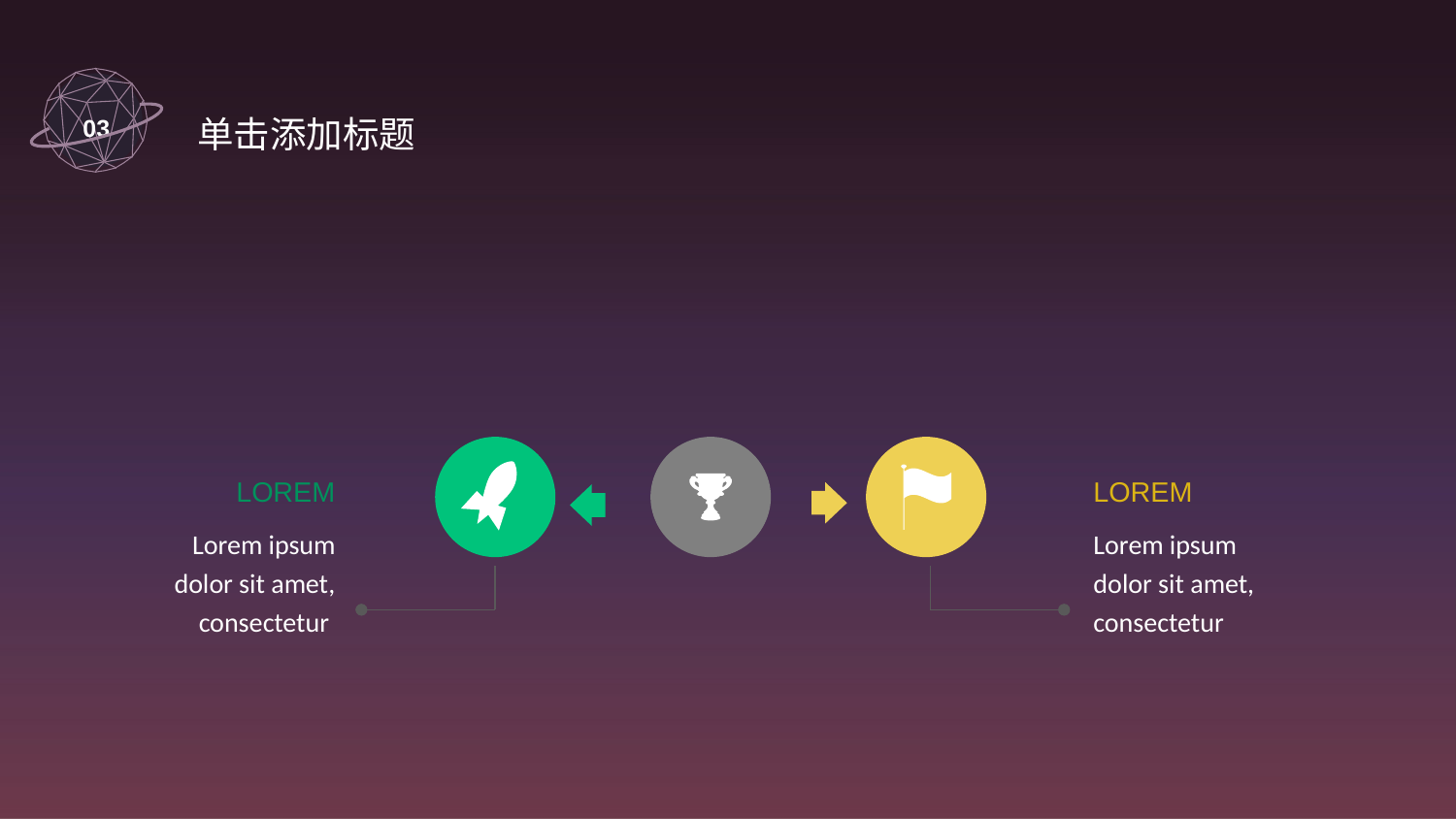

03

 单击添加标题

LOREM
LOREM

Lorem ipsum dolor sit amet, consectetur
Lorem ipsum dolor sit amet, consectetur